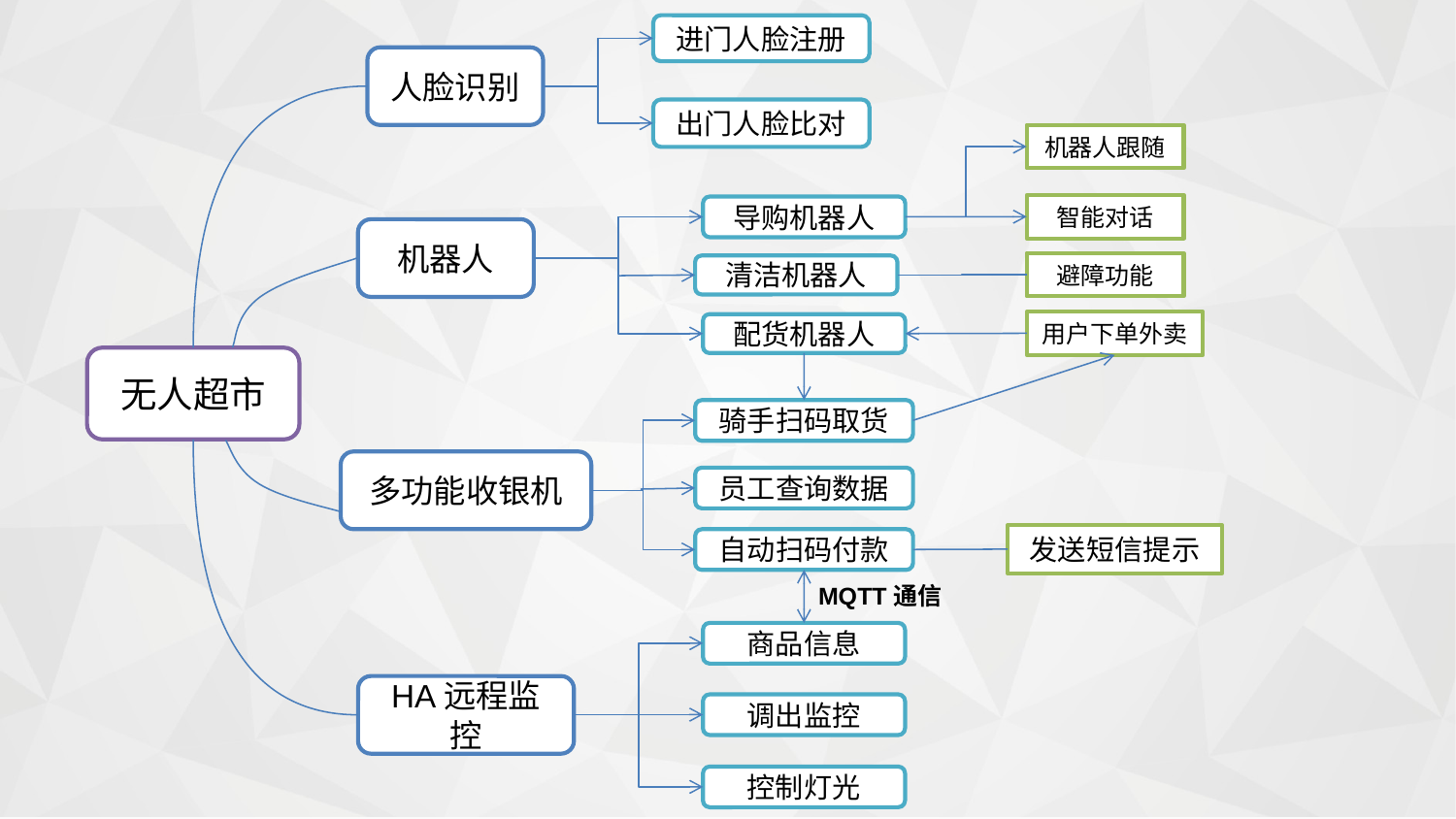

进门人脸注册
人脸识别
出门人脸比对
机器人跟随
智能对话
导购机器人
机器人
避障功能
清洁机器人

用户下单外卖
配货机器人
无人超市

骑手扫码取货

多功能收银机
员工查询数据
发送短信提示
自动扫码付款
MQTT通信
商品信息
HA远程监控
调出监控
控制灯光